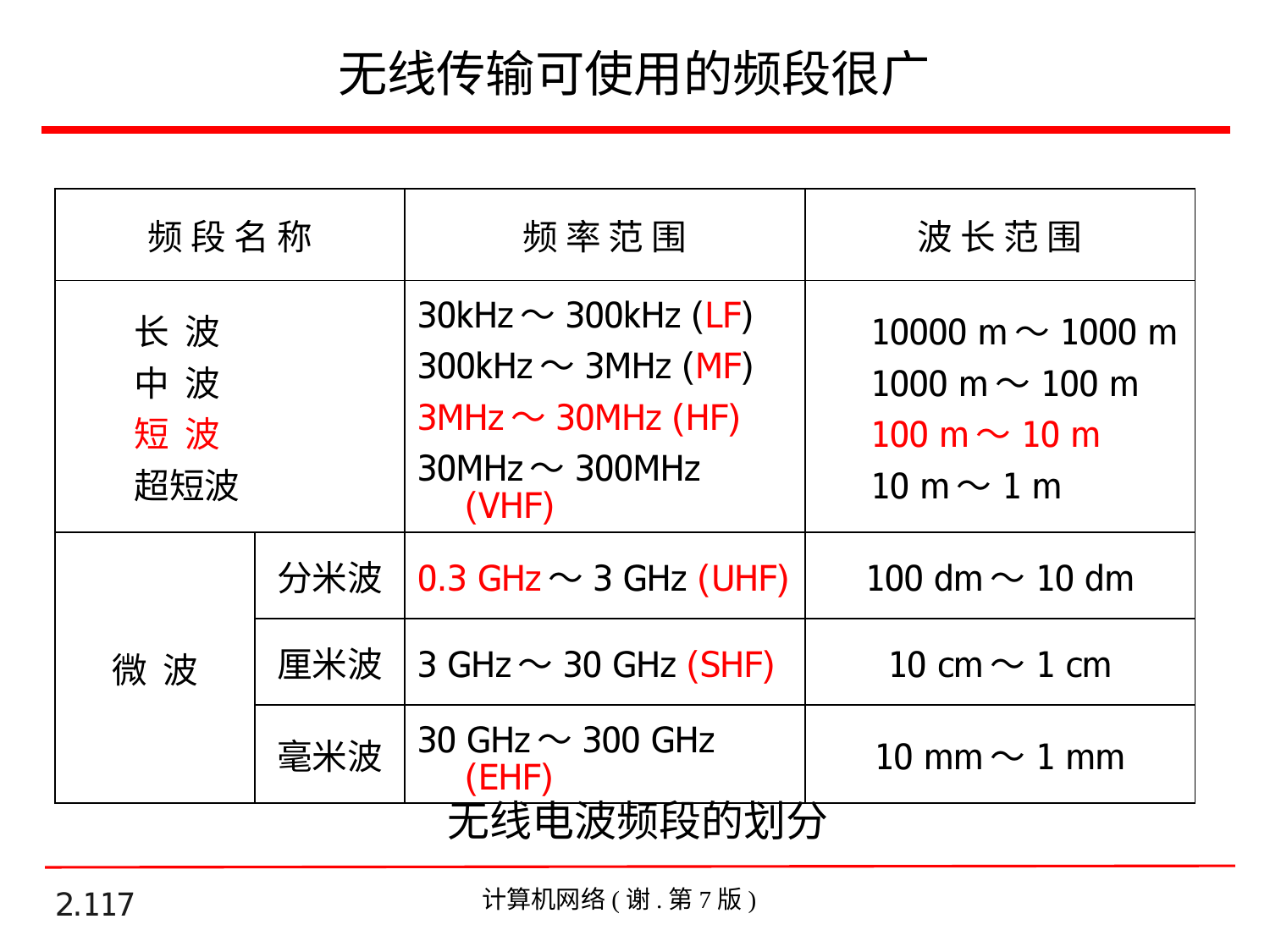

# 无线传输可使用的频段很广
| 频 段 名 称 |  | 频 率 范 围 | 波 长 范 围 |
| --- | --- | --- | --- |
| 长 波 中 波 短 波 超短波 |  | 30kHz～300kHz (LF) 300kHz～3MHz (MF) 3MHz～30MHz (HF) 30MHz～300MHz (VHF) | 10000 m～1000 m 1000 m～100 m 100 m～10 m 10 m～1 m |
| 微 波 | 分米波 | 0.3 GHz～3 GHz (UHF) | 100 dm～10 dm |
|  | 厘米波 | 3 GHz～30 GHz (SHF) | 10 cm～1 cm |
|  | 毫米波 | 30 GHz～300 GHz (EHF) | 10 mm～1 mm |
无线电波频段的划分